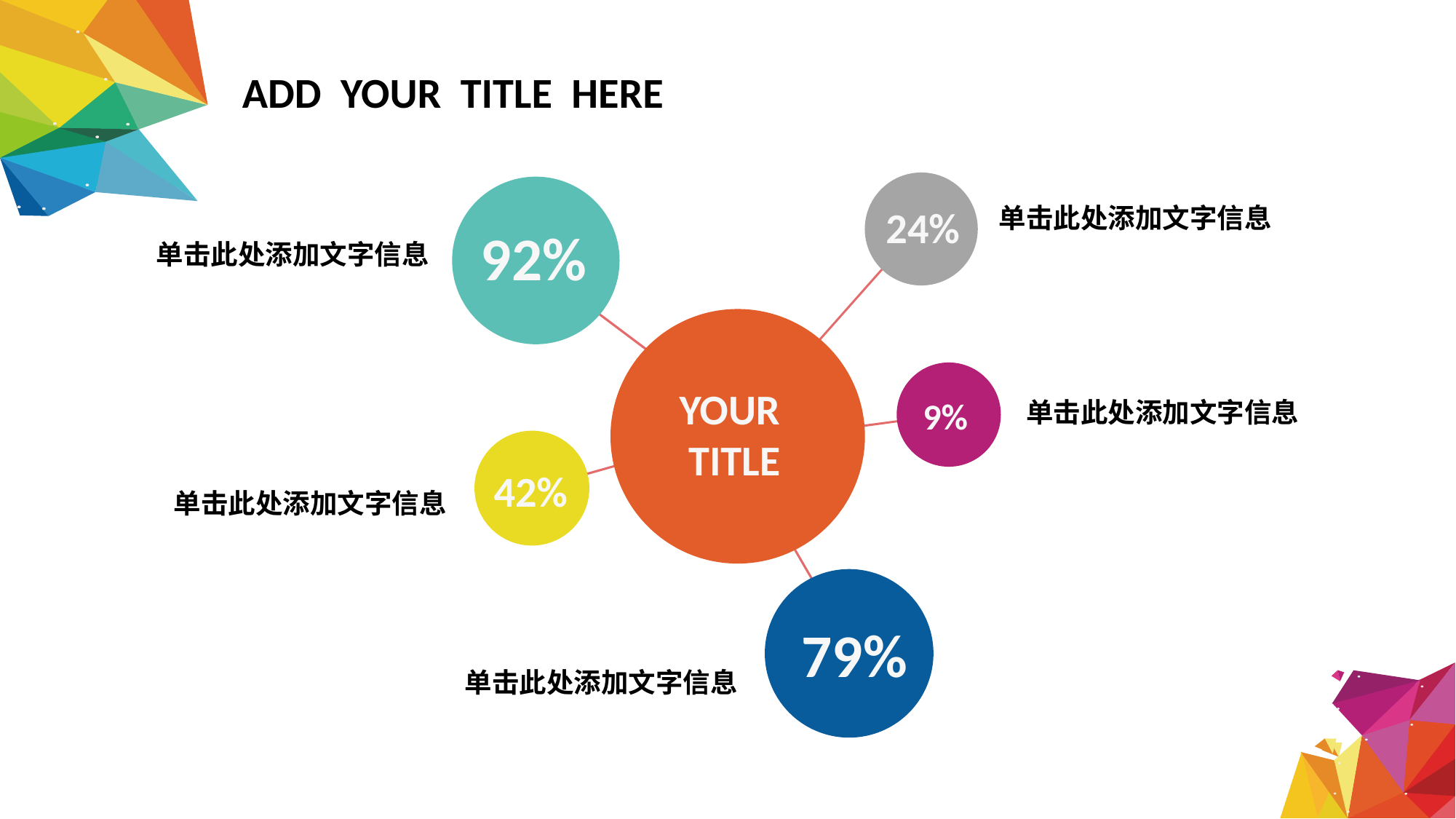

ADD  YOUR  TITLE  HERE

24%

92%
单击此处添加文字信息
单击此处添加文字信息

9%
YOUR  TITLE
单击此处添加文字信息

42%

单击此处添加文字信息

79%

单击此处添加文字信息